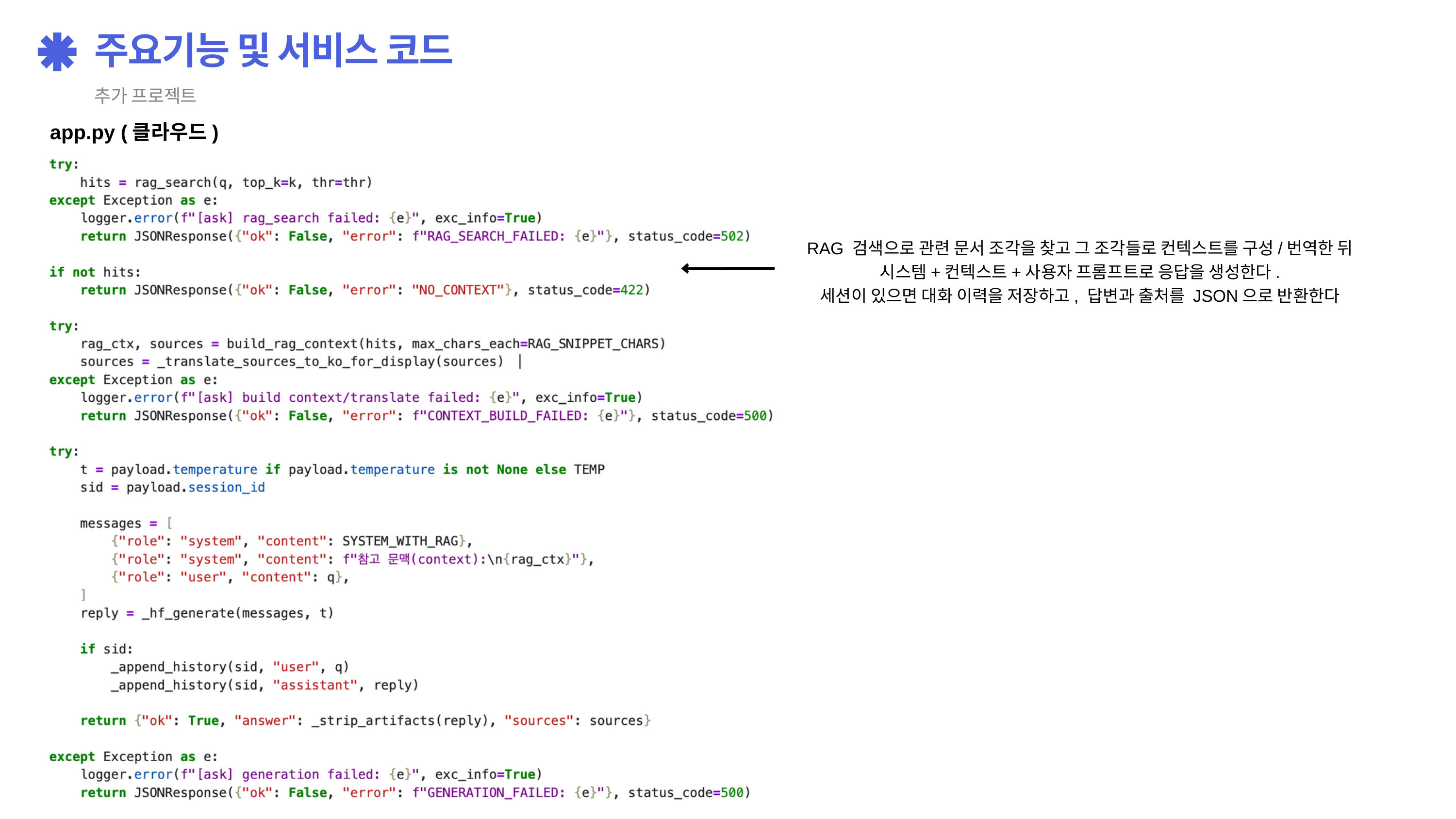

주요기능 및 서비스 코드
추가 프로젝트
app.py (클라우드)

RAG 검색으로 관련 문서 조각을 찾고 그 조각들로 컨텍스트를 구성/번역한 뒤 시스템+컨텍스트+사용자 프롬프트로 응답을 생성한다.
세션이 있으면 대화 이력을 저장하고, 답변과 출처를 JSON으로 반환한다